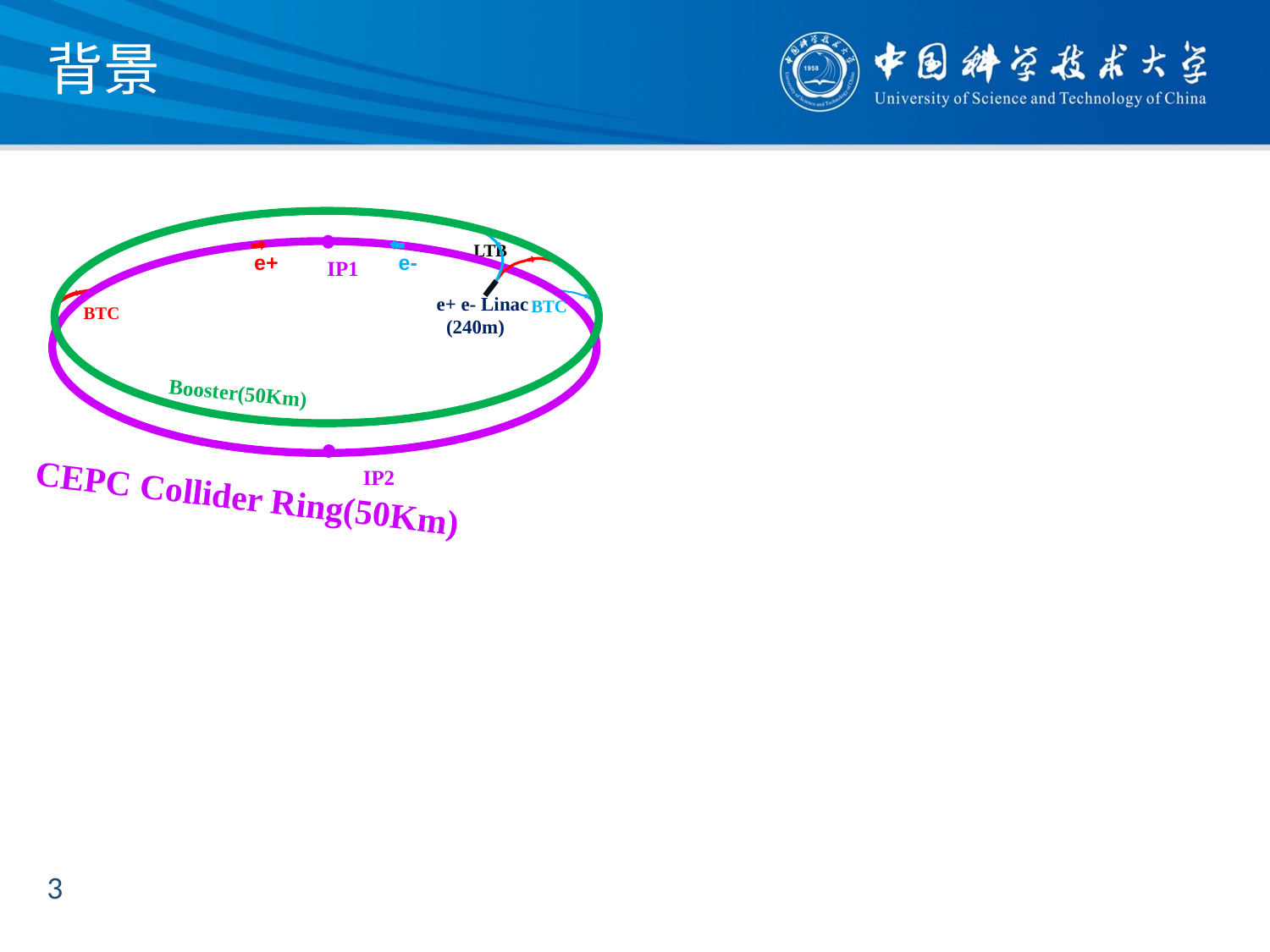

# 背景

LTB

e+
e-

IP1

e+ e- Linac
  (240m)
BTC

BTC

Booster(50Km)

IP2
CEPC Collider Ring(50Km)
3